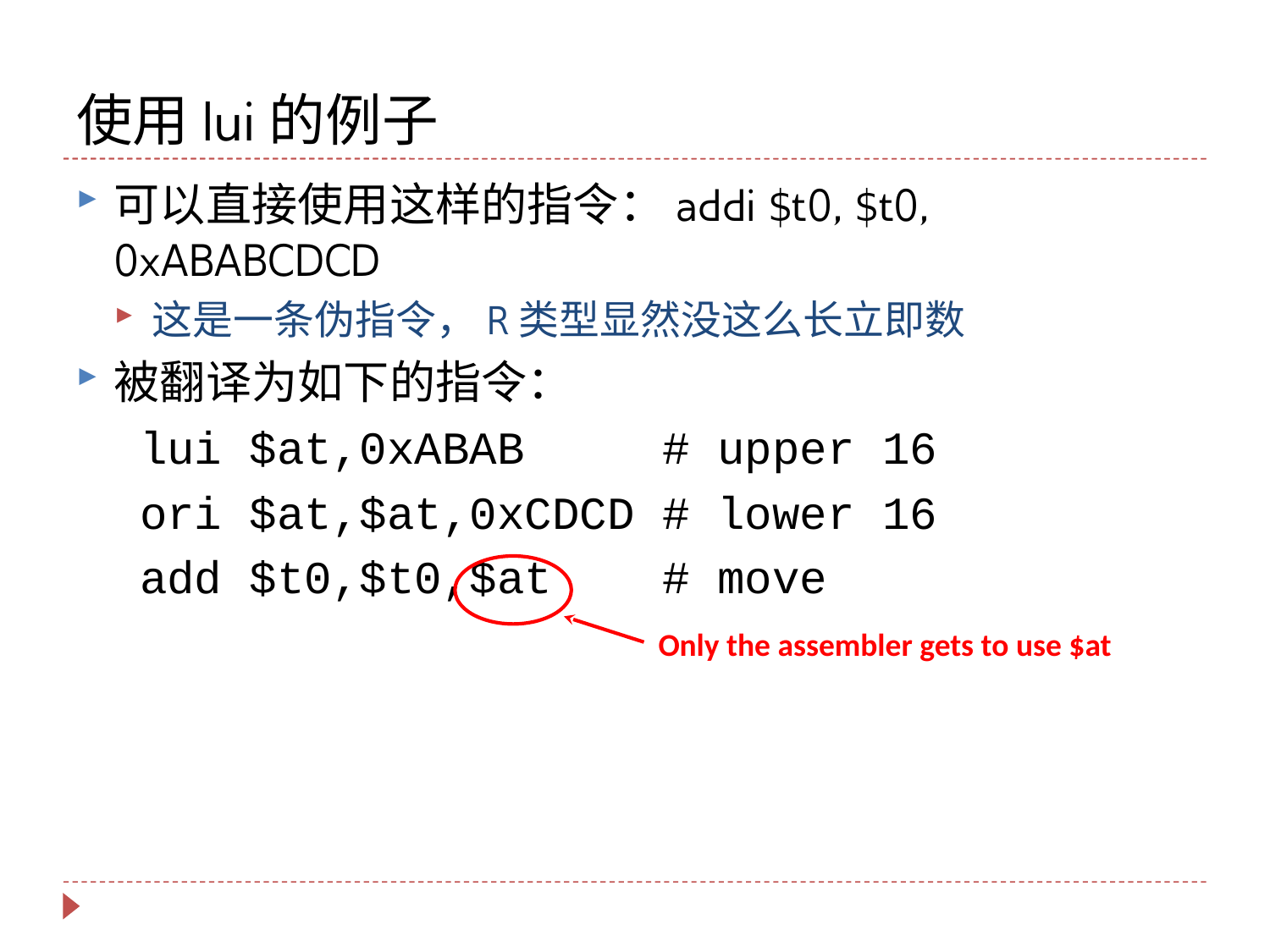

# 使用lui的例子
可以直接使用这样的指令：addi $t0, $t0, 0xABABCDCD
这是一条伪指令，R类型显然没这么长立即数
被翻译为如下的指令：
lui $at,0xABAB     # upper 16
ori $at,$at,0xCDCD # lower 16
add $t0,$t0,$at    # move

Only the assembler gets to use $at